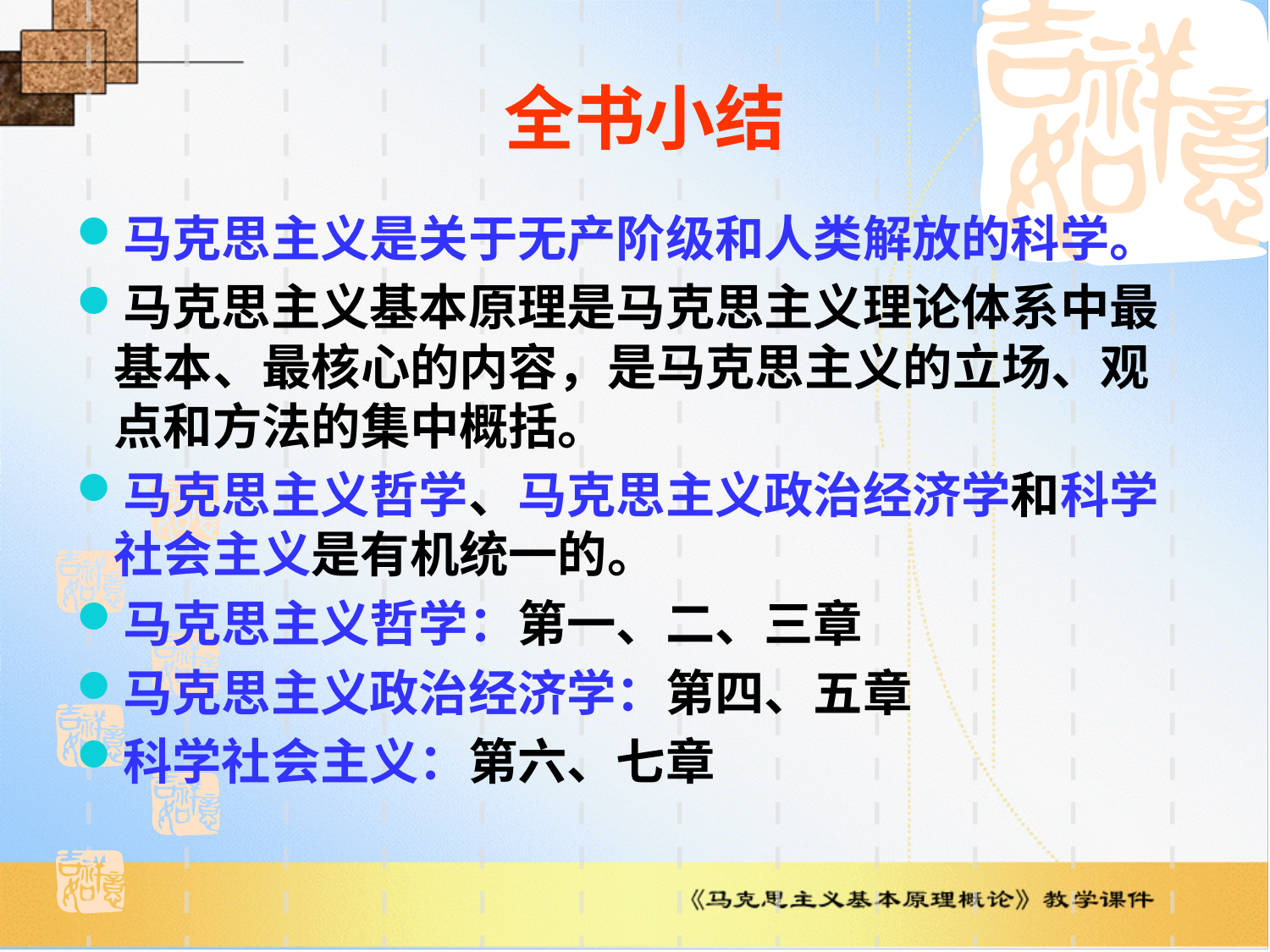

# 全书小结
马克思主义是关于无产阶级和人类解放的科学。
马克思主义基本原理是马克思主义理论体系中最基本、最核心的内容，是马克思主义的立场、观点和方法的集中概括。
马克思主义哲学、马克思主义政治经济学和科学社会主义是有机统一的。
马克思主义哲学：第一、二、三章
马克思主义政治经济学：第四、五章
科学社会主义：第六、七章